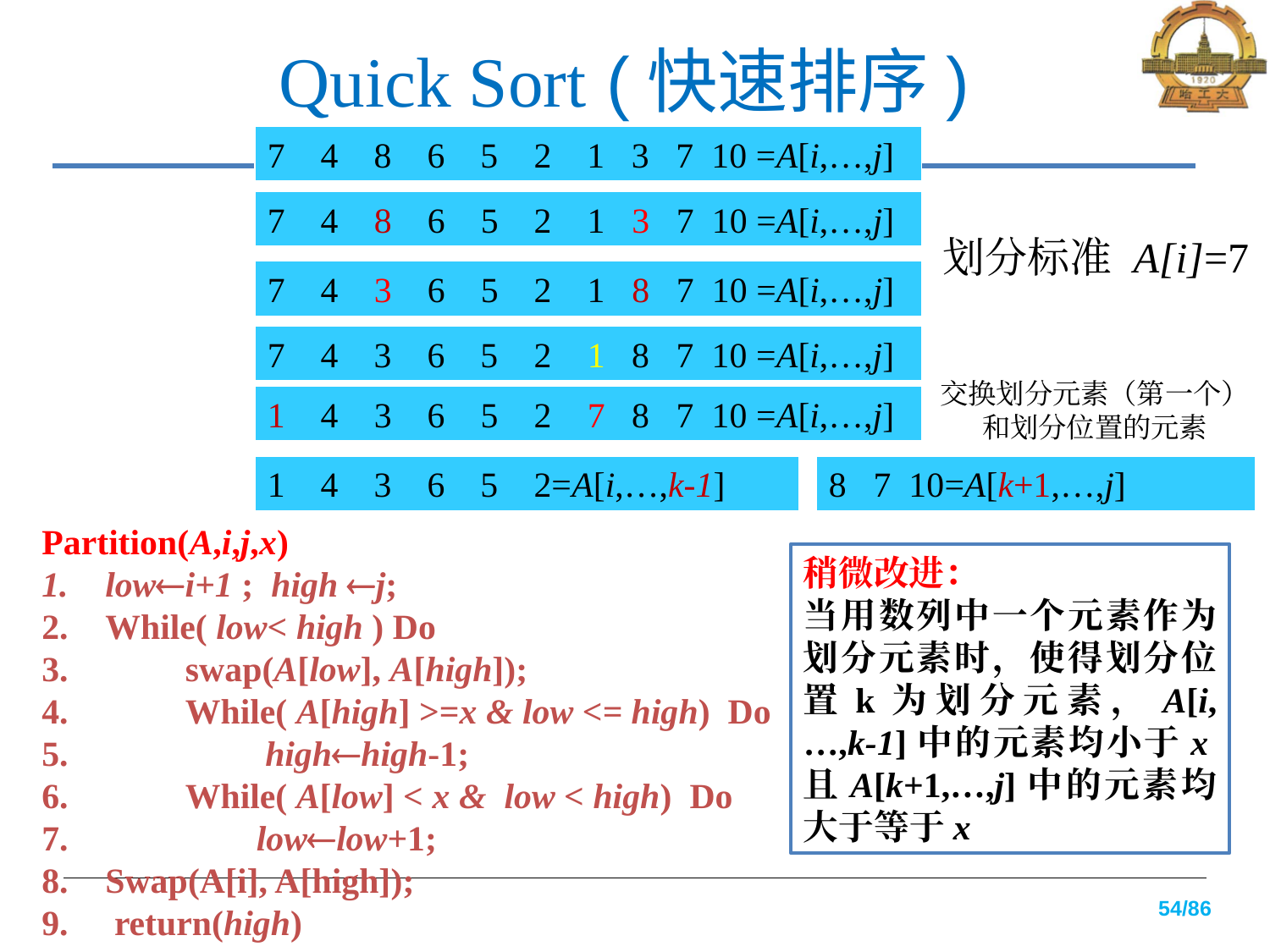

# Quick Sort (快速排序)
7    4    8    6    5    2    1   3   7  10 =A[i,…,j]
7    4    8    6    5    2    1   3   7  10 =A[i,…,j]
划分标准 A[i]=7
7    4    3    6    5    2    1   8   7  10 =A[i,…,j]
7    4    3    6    5    2    1   8   7  10 =A[i,…,j]
交换划分元素（第一个）和划分位置的元素
1    4    3    6    5    2    7   8   7  10 =A[i,…,j]
1    4    3    6    5    2=A[i,…,k-1]
8   7  10=A[k+1,…,j]
Partition(A,i,j,x)
low←i+1 ;  high ←j;
While( low< high ) Do
         swap(A[low], A[high]);
         While( A[high] >=x & low <= high)  Do
                  high←high-1;
         While( A[low] < x &  low < high)  Do
                 low←low+1;
Swap(A[i], A[high]);
 return(high)
稍微改进：
当用数列中一个元素作为划分元素时，使得划分位置k为划分元素，A[i,…,k-1]中的元素均小于x且A[k+1,…,j]中的元素均大于等于x